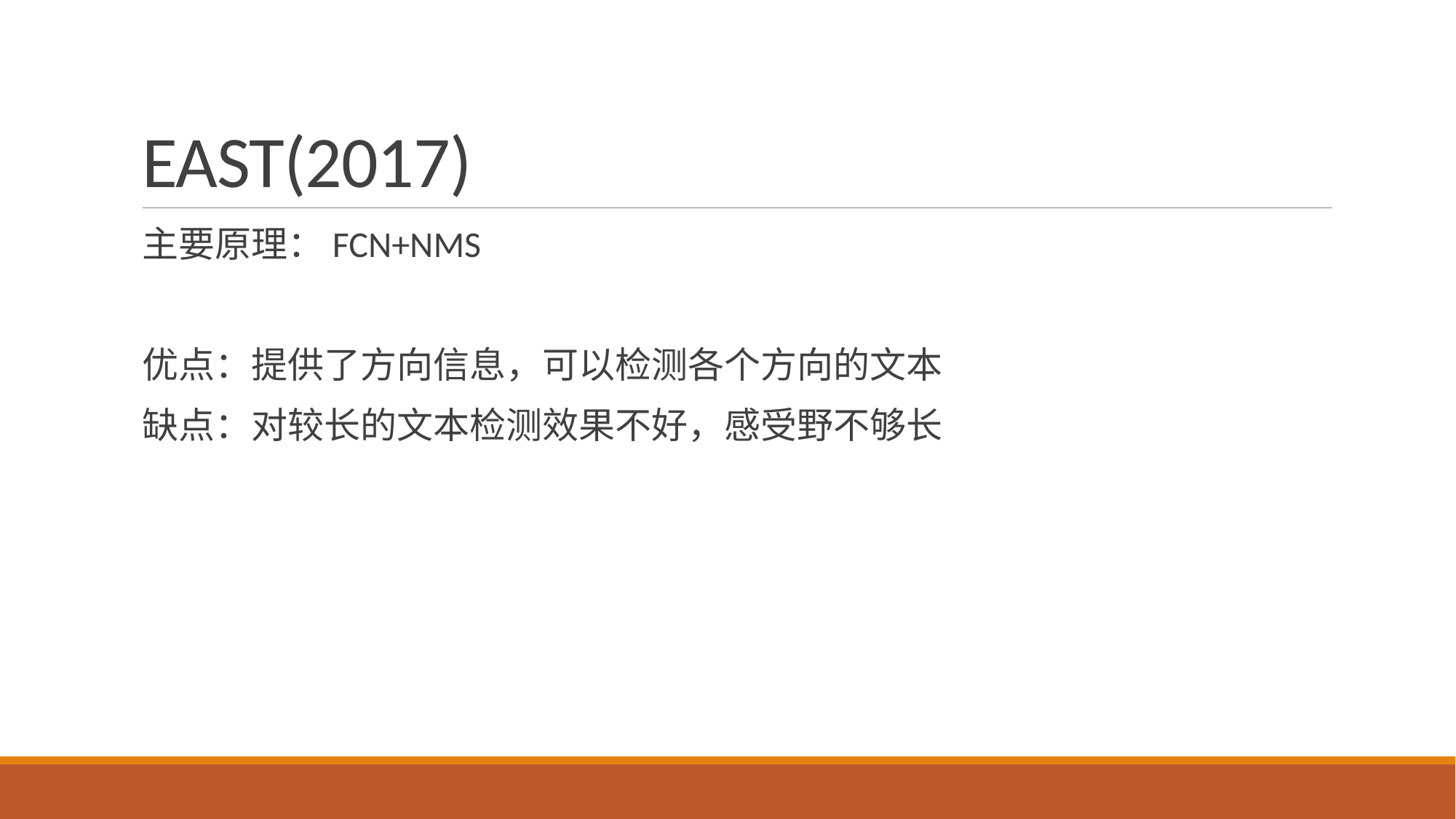

# EAST(2017)
主要原理：FCN+NMS

优点：提供了方向信息，可以检测各个方向的文本
缺点：对较长的文本检测效果不好，感受野不够长